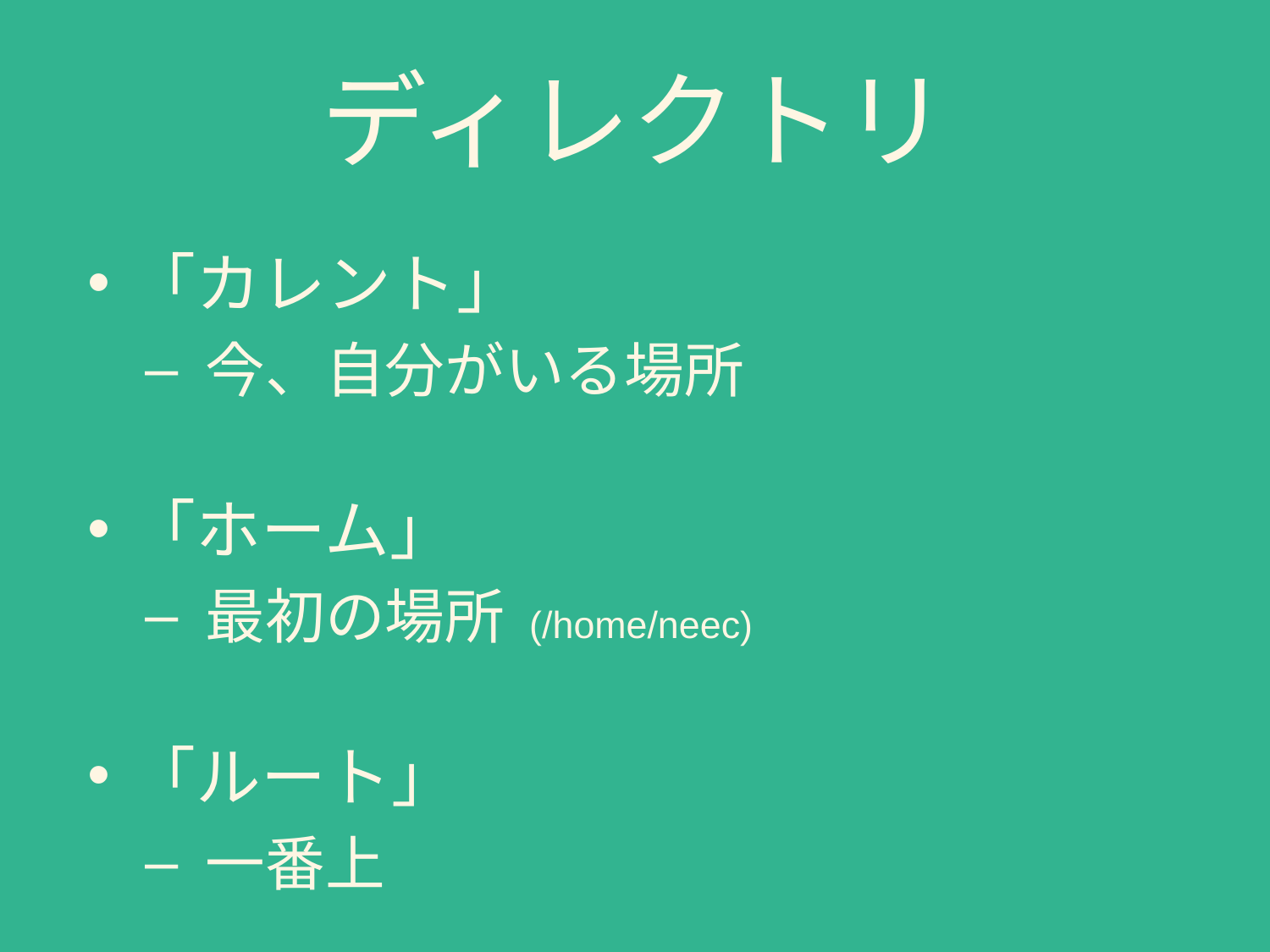

# ディレクトリ
「カレント」
 今、自分がいる場所
「ホーム」
 最初の場所 (/home/neec)
「ルート」
 一番上